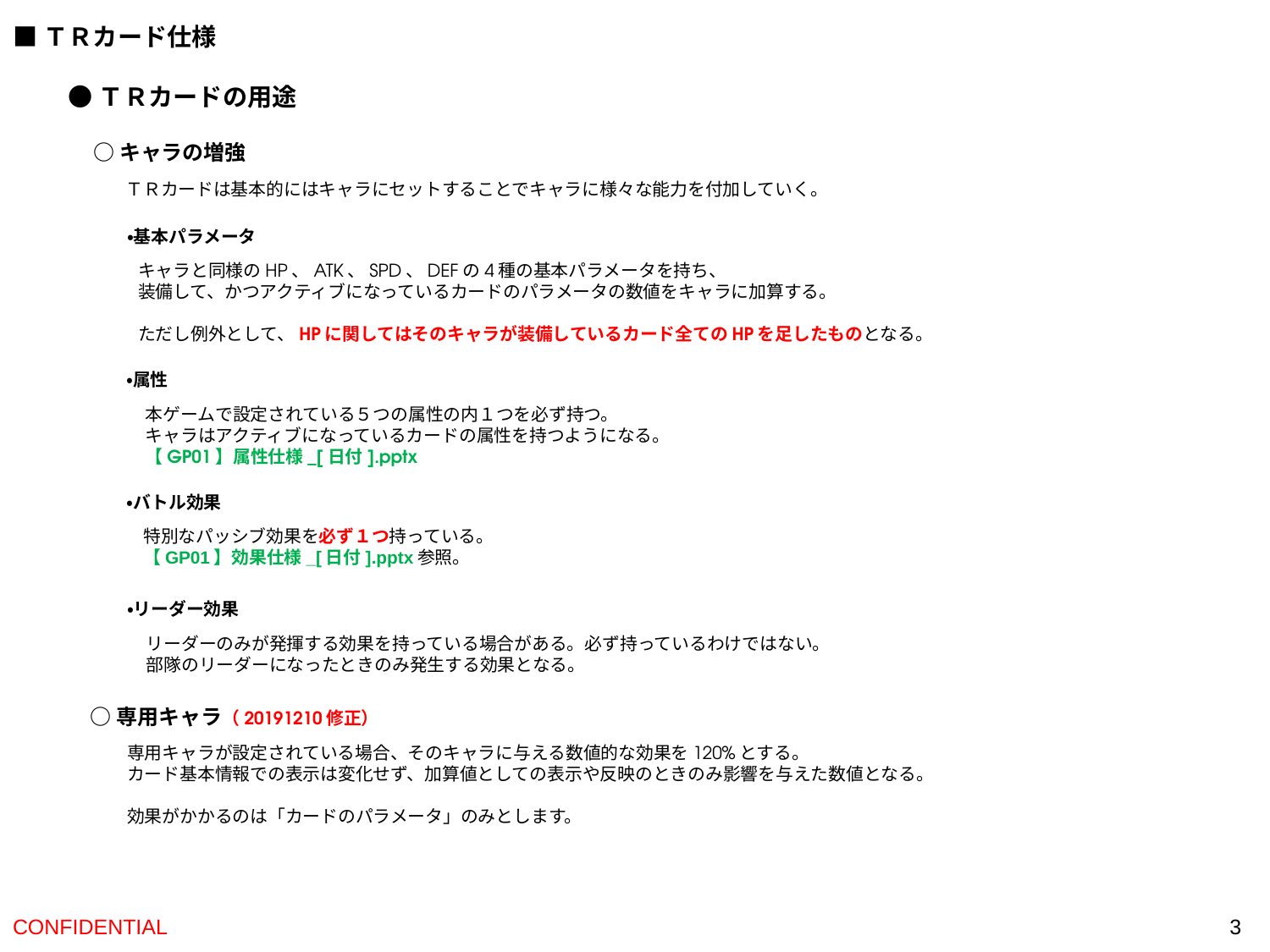

■ＴＲカード仕様
●ＴＲカードの用途
○キャラの増強
ＴＲカードは基本的にはキャラにセットすることでキャラに様々な能力を付加していく。
・基本パラメータ
キャラと同様のHP、ATK、SPD、DEFの4種の基本パラメータを持ち、
装備して、かつアクティブになっているカードのパラメータの数値をキャラに加算する。

ただし例外として、HPに関してはそのキャラが装備しているカード全てのHPを足したものとなる。
・属性
本ゲームで設定されている５つの属性の内１つを必ず持つ。
キャラはアクティブになっているカードの属性を持つようになる。
【GP01】属性仕様_[日付].pptx
・バトル効果
特別なパッシブ効果を必ず１つ持っている。
【GP01】効果仕様_[日付].pptx参照。
・リーダー効果
リーダーのみが発揮する効果を持っている場合がある。必ず持っているわけではない。
部隊のリーダーになったときのみ発生する効果となる。
○専用キャラ（20191210修正）
専用キャラが設定されている場合、そのキャラに与える数値的な効果を120%とする。
カード基本情報での表示は変化せず、加算値としての表示や反映のときのみ影響を与えた数値となる。

効果がかかるのは「カードのパラメータ」のみとします。
3
CONFIDENTIAL